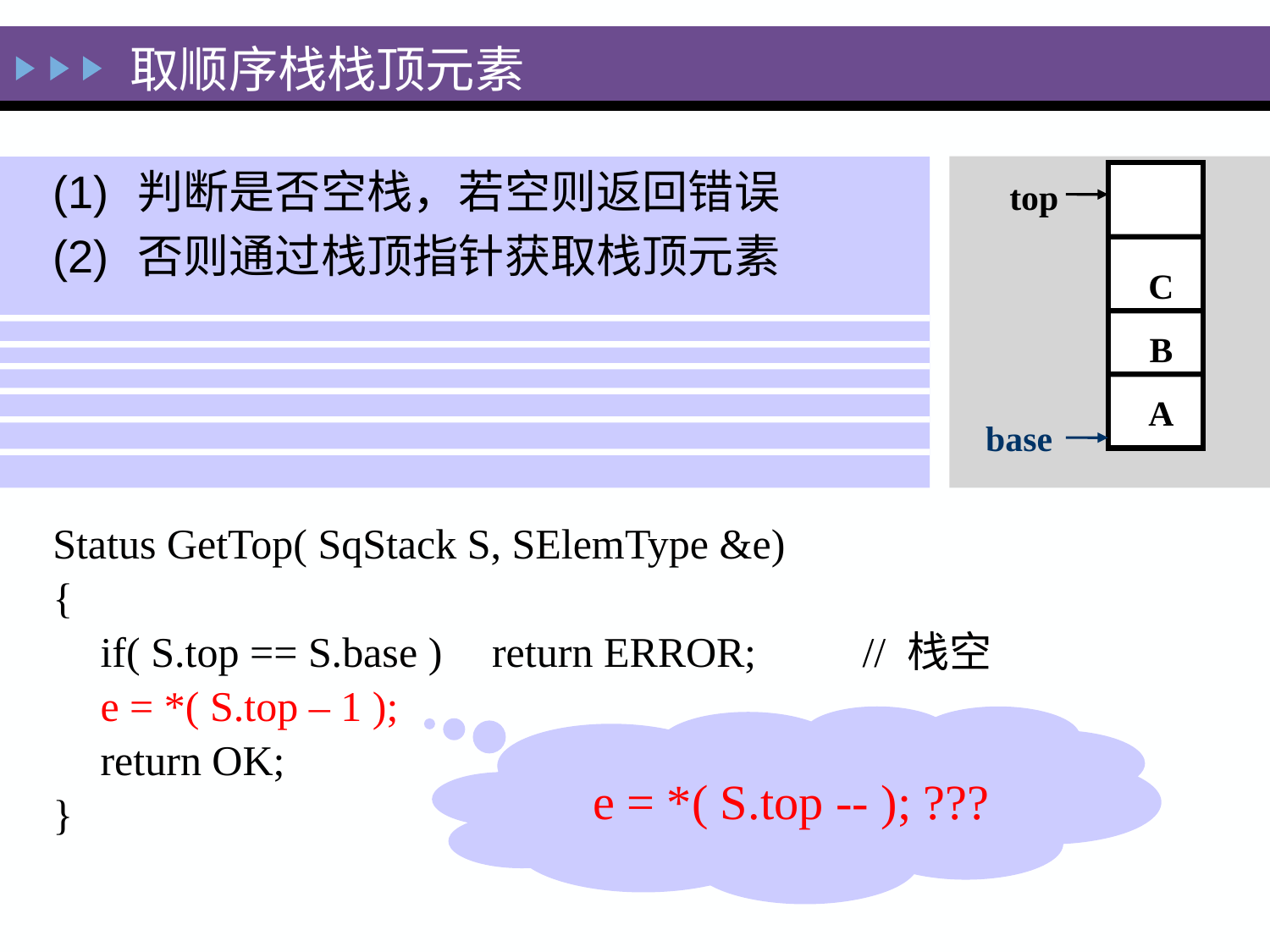

# 取顺序栈栈顶元素

判断是否空栈，若空则返回错误
否则通过栈顶指针获取栈顶元素

C

B

A

top
base

Status GetTop( SqStack S, SElemType &e)
{
	if( S.top == S.base )	 return ERROR; 	// 栈空
	e = *( S.top – 1 );
	return OK;
}
	e = *( S.top -- ); ???